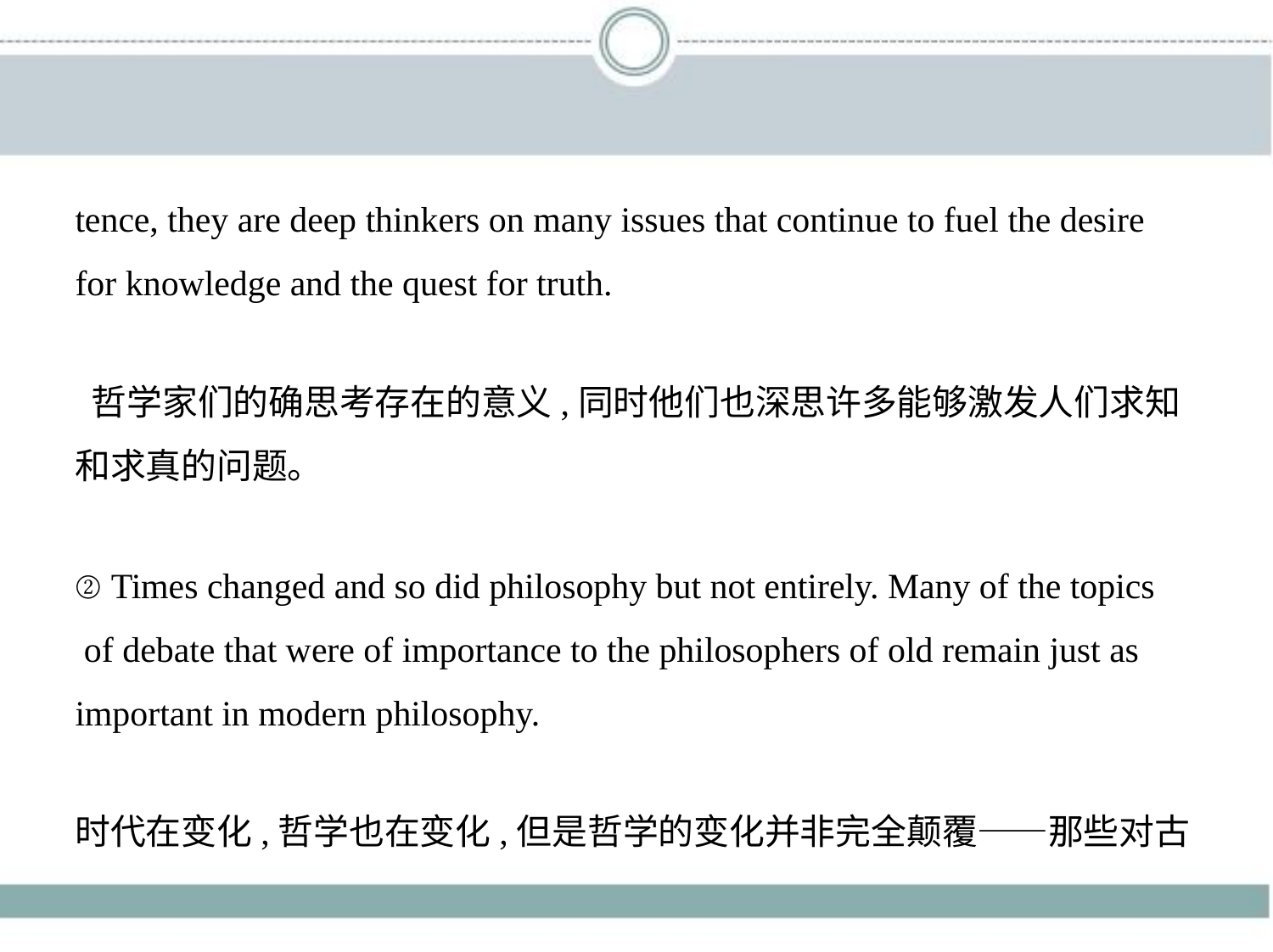

tence, they are deep thinkers on many issues that continue to fuel the desire
for knowledge and the quest for truth.
 哲学家们的确思考存在的意义,同时他们也深思许多能够激发人们求知
和求真的问题。
② Times changed and so did philosophy but not entirely. Many of the topics
 of debate that were of importance to the philosophers of old remain just as
important in modern philosophy.
时代在变化,哲学也在变化,但是哲学的变化并非完全颠覆——那些对古